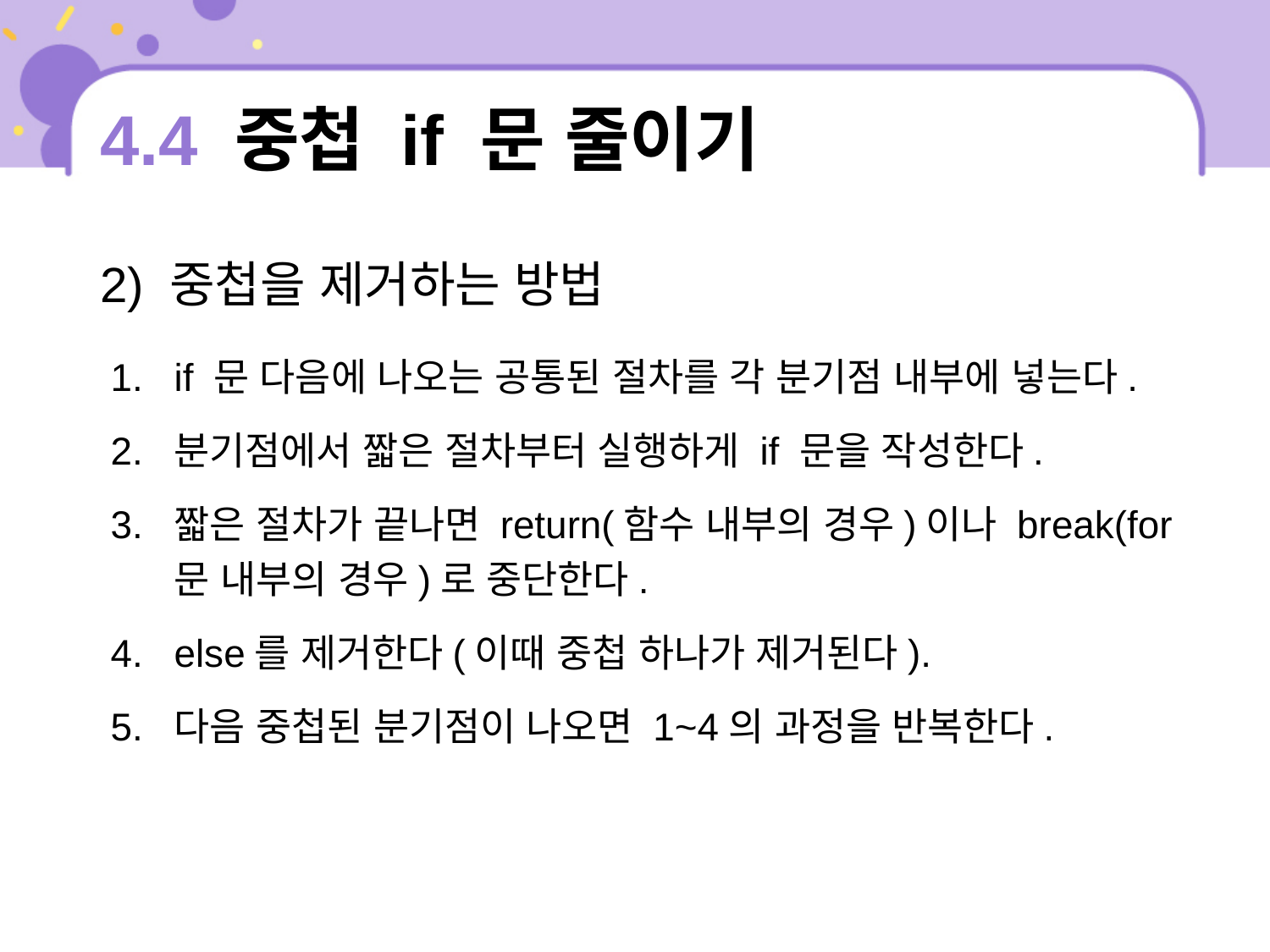

# 4.4 중첩 if 문 줄이기
2) 중첩을 제거하는 방법
if 문 다음에 나오는 공통된 절차를 각 분기점 내부에 넣는다.
분기점에서 짧은 절차부터 실행하게 if 문을 작성한다.
짧은 절차가 끝나면 return(함수 내부의 경우)이나 break(for 문 내부의 경우)로 중단한다.
else를 제거한다(이때 중첩 하나가 제거된다).
다음 중첩된 분기점이 나오면 1~4의 과정을 반복한다.